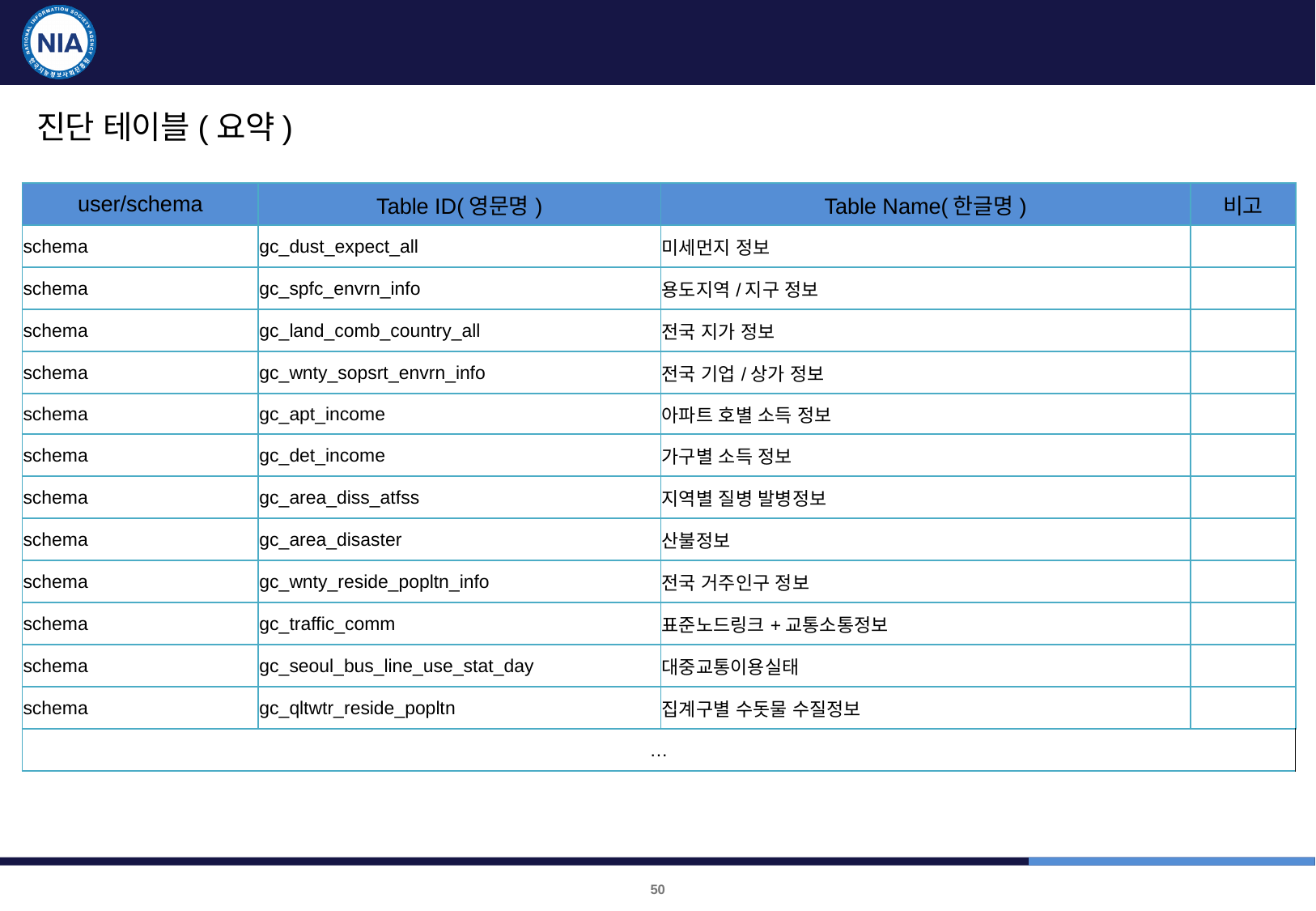

품질진단 대상 및 항목 : 환경 플랫폼
진단 테이블(요약)
| user/schema | Table ID(영문명) | Table Name(한글명) | 비고 |
| --- | --- | --- | --- |
| schema | gc\_dust\_expect\_all | 미세먼지 정보 |  |
| schema | gc\_spfc\_envrn\_info | 용도지역/지구 정보 |  |
| schema | gc\_land\_comb\_country\_all | 전국 지가 정보 |  |
| schema | gc\_wnty\_sopsrt\_envrn\_info | 전국 기업/상가 정보 |  |
| schema | gc\_apt\_income | 아파트 호별 소득 정보 |  |
| schema | gc\_det\_income | 가구별 소득 정보 |  |
| schema | gc\_area\_diss\_atfss | 지역별 질병 발병정보 |  |
| schema | gc\_area\_disaster | 산불정보 |  |
| schema | gc\_wnty\_reside\_popltn\_info | 전국 거주인구 정보 |  |
| schema | gc\_traffic\_comm | 표준노드링크+교통소통정보 |  |
| schema | gc\_seoul\_bus\_line\_use\_stat\_day | 대중교통이용실태 |  |
| schema | gc\_qltwtr\_reside\_popltn | 집계구별 수돗물 수질정보 |  |
| … |  |  |  |